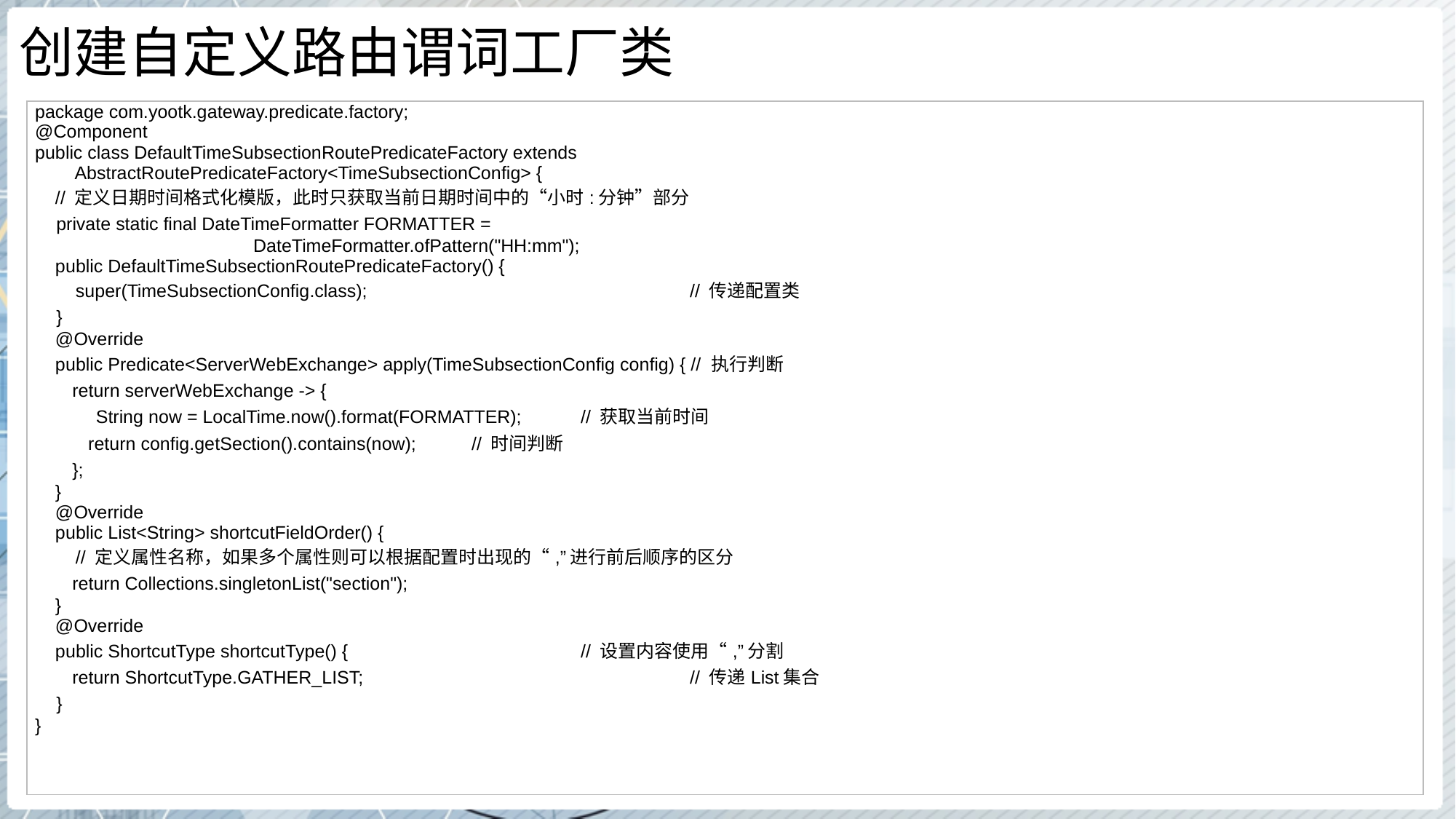

# 创建自定义路由谓词工厂类
| package com.yootk.gateway.predicate.factory; @Component public class DefaultTimeSubsectionRoutePredicateFactory extends AbstractRoutePredicateFactory<TimeSubsectionConfig> { // 定义日期时间格式化模版，此时只获取当前日期时间中的“小时:分钟”部分 private static final DateTimeFormatter FORMATTER = DateTimeFormatter.ofPattern("HH:mm"); public DefaultTimeSubsectionRoutePredicateFactory() { super(TimeSubsectionConfig.class); // 传递配置类 } @Override public Predicate<ServerWebExchange> apply(TimeSubsectionConfig config) { // 执行判断 return serverWebExchange -> { String now = LocalTime.now().format(FORMATTER); // 获取当前时间 return config.getSection().contains(now); // 时间判断 }; } @Override public List<String> shortcutFieldOrder() { // 定义属性名称，如果多个属性则可以根据配置时出现的“,”进行前后顺序的区分 return Collections.singletonList("section"); } @Override public ShortcutType shortcutType() { // 设置内容使用“,”分割 return ShortcutType.GATHER\_LIST; // 传递List集合 } } |
| --- |